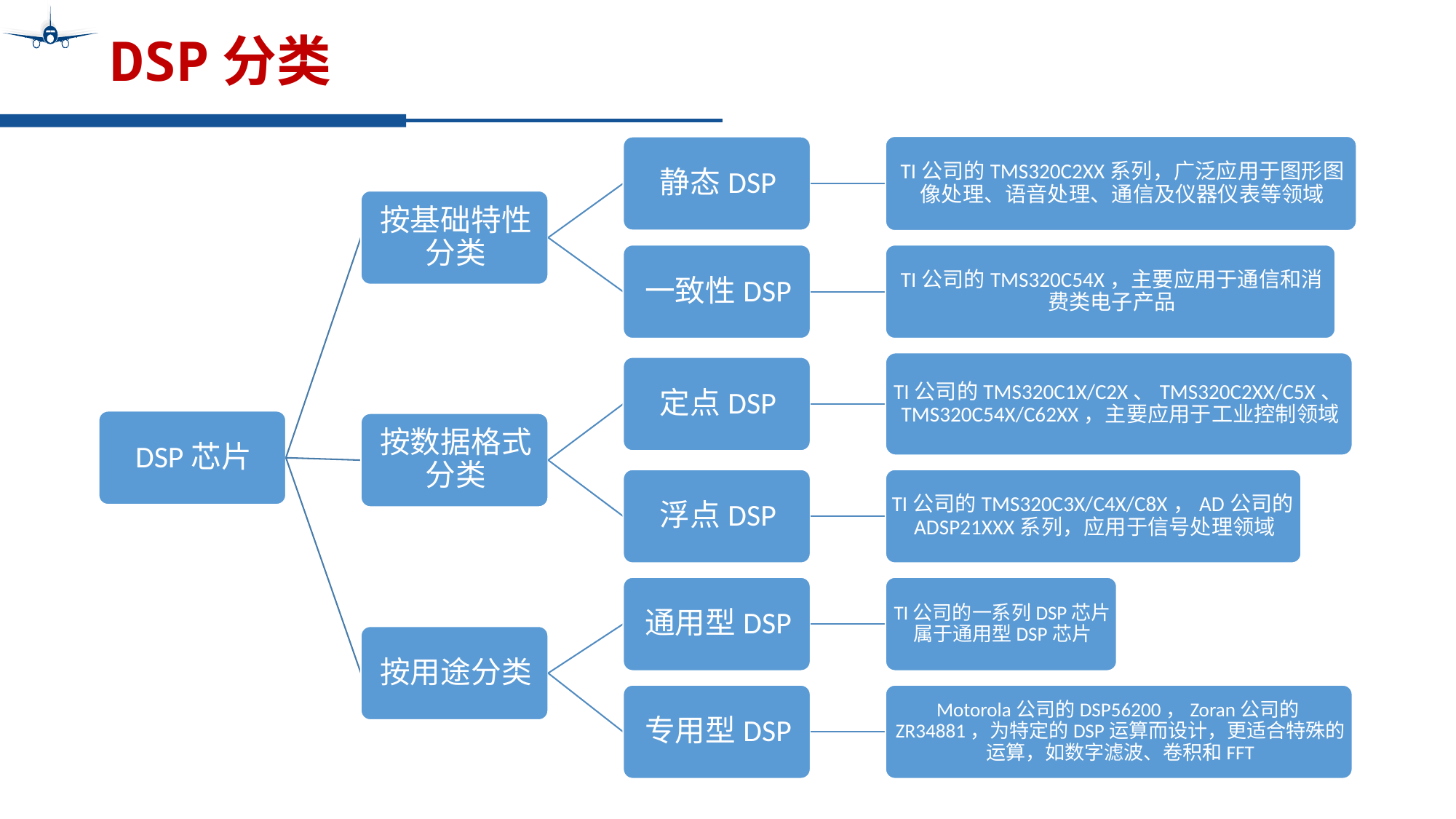

# DSP分类
DSP芯片

按基础特性分类

静态DSP

TI公司的TMS320C2XX系列，广泛应用于图形图像处理、语音处理、通信及仪器仪表等领域

一致性DSP

TI公司的TMS320C54X，主要应用于通信和消费类电子产品

按数据格式分类

定点DSP

TI公司的TMS320C1X/C2X、TMS320C2XX/C5X、TMS320C54X/C62XX，主要应用于工业控制领域

浮点DSP

TI公司的TMS320C3X/C4X/C8X，AD公司的ADSP21XXX系列，应用于信号处理领域

按用途分类

通用型DSP

TI公司的一系列DSP芯片属于通用型DSP芯片

专用型DSP

Motorola公司的DSP56200，Zoran公司的ZR34881，为特定的DSP运算而设计，更适合特殊的运算，如数字滤波、卷积和FFT